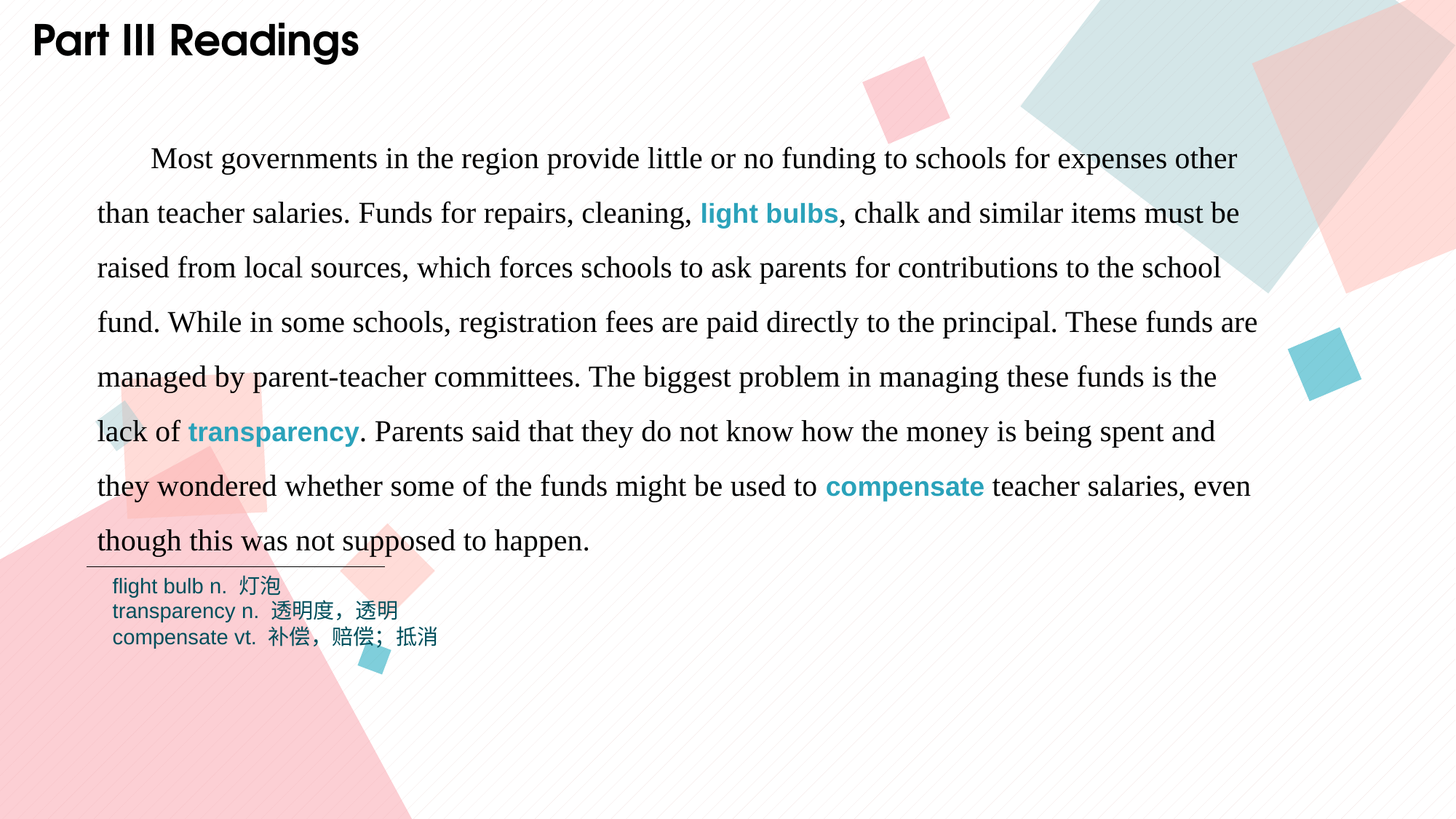

Part III Readings
       Most governments in the region provide little or no funding to schools for expenses other
than teacher salaries. Funds for repairs, cleaning, light bulbs, chalk and similar items must be
raised from local sources, which forces schools to ask parents for contributions to the school
fund. While in some schools, registration fees are paid directly to the principal. These funds are
managed by parent-teacher committees. The biggest problem in managing these funds is the
lack of transparency. Parents said that they do not know how the money is being spent and
they wondered whether some of the funds might be used to compensate teacher salaries, even
though this was not supposed to happen.
flight bulb n. 灯泡
transparency n. 透明度，透明
compensate vt. 补偿，赔偿；抵消